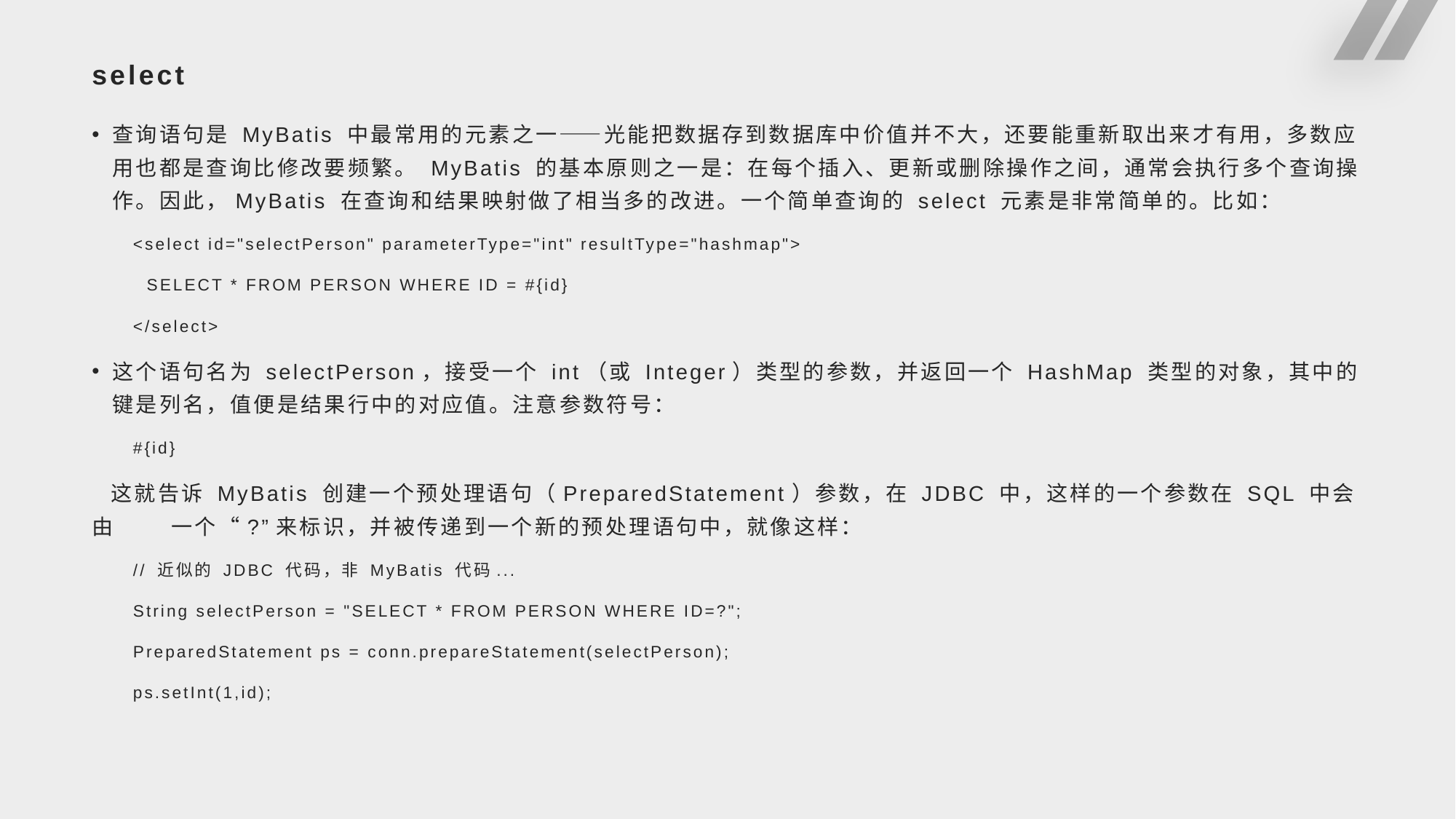

# select
查询语句是 MyBatis 中最常用的元素之一——光能把数据存到数据库中价值并不大，还要能重新取出来才有用，多数应用也都是查询比修改要频繁。 MyBatis 的基本原则之一是：在每个插入、更新或删除操作之间，通常会执行多个查询操作。因此，MyBatis 在查询和结果映射做了相当多的改进。一个简单查询的 select 元素是非常简单的。比如：
<select id="selectPerson" parameterType="int" resultType="hashmap">
  SELECT * FROM PERSON WHERE ID = #{id}
</select>
这个语句名为 selectPerson，接受一个 int（或 Integer）类型的参数，并返回一个 HashMap 类型的对象，其中的键是列名，值便是结果行中的对应值。注意参数符号：
#{id}
  这就告诉 MyBatis 创建一个预处理语句（PreparedStatement）参数，在 JDBC 中，这样的一个参数在 SQL 中会由        一个“?”来标识，并被传递到一个新的预处理语句中，就像这样：
// 近似的 JDBC 代码，非 MyBatis 代码...
String selectPerson = "SELECT * FROM PERSON WHERE ID=?";
PreparedStatement ps = conn.prepareStatement(selectPerson);
ps.setInt(1,id);